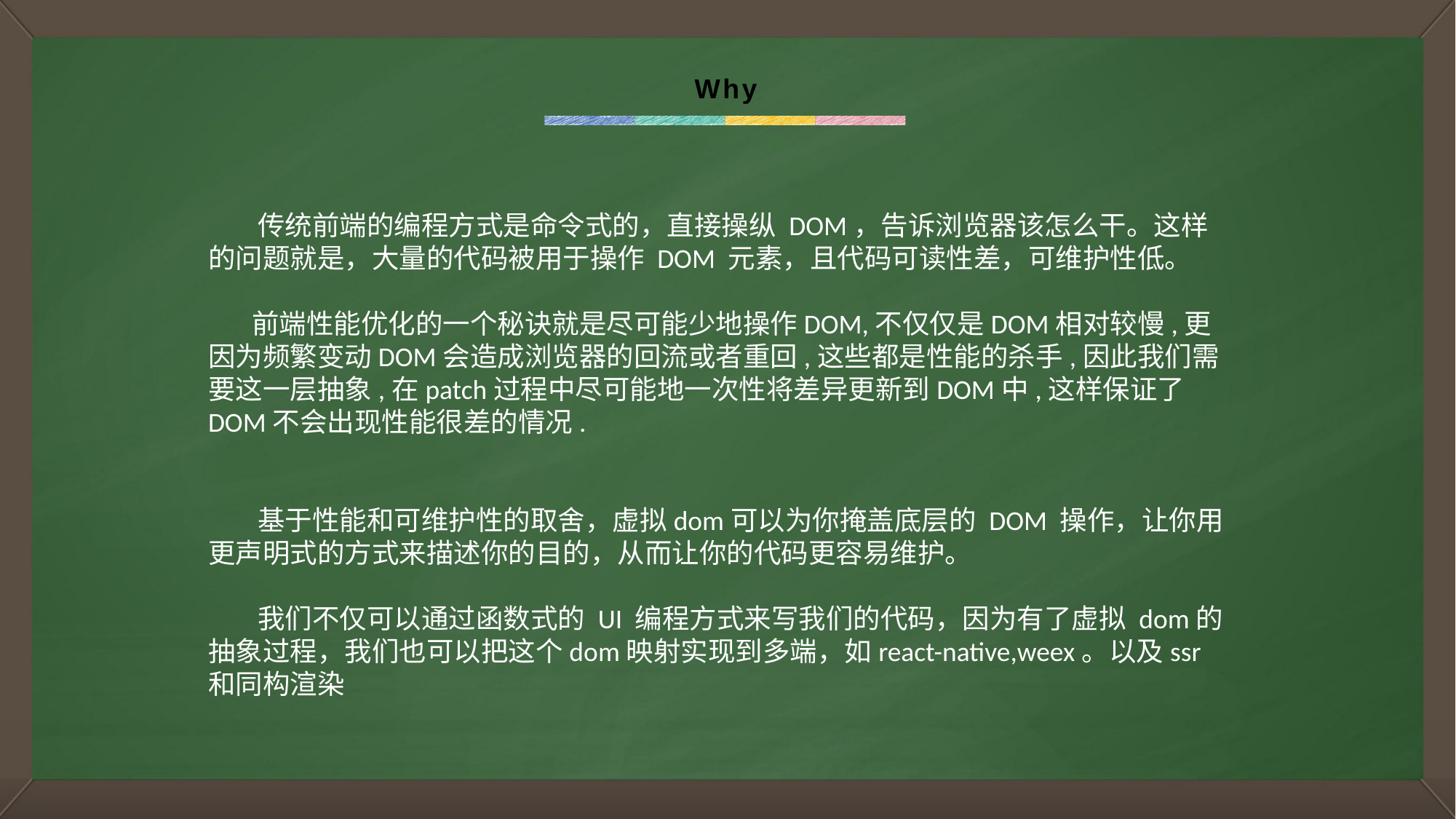

Why

       传统前端的编程方式是命令式的，直接操纵 DOM，告诉浏览器该怎么干。这样的问题就是，大量的代码被用于操作 DOM 元素，且代码可读性差，可维护性低。

      前端性能优化的一个秘诀就是尽可能少地操作DOM,不仅仅是DOM相对较慢,更因为频繁变动DOM会造成浏览器的回流或者重回,这些都是性能的杀手,因此我们需要这一层抽象,在patch过程中尽可能地一次性将差异更新到DOM中,这样保证了DOM不会出现性能很差的情况.

       基于性能和可维护性的取舍，虚拟dom可以为你掩盖底层的 DOM 操作，让你用更声明式的方式来描述你的目的，从而让你的代码更容易维护。

       我们不仅可以通过函数式的 UI 编程方式来写我们的代码，因为有了虚拟 dom的抽象过程，我们也可以把这个dom映射实现到多端，如react-native,weex。以及ssr和同构渲染